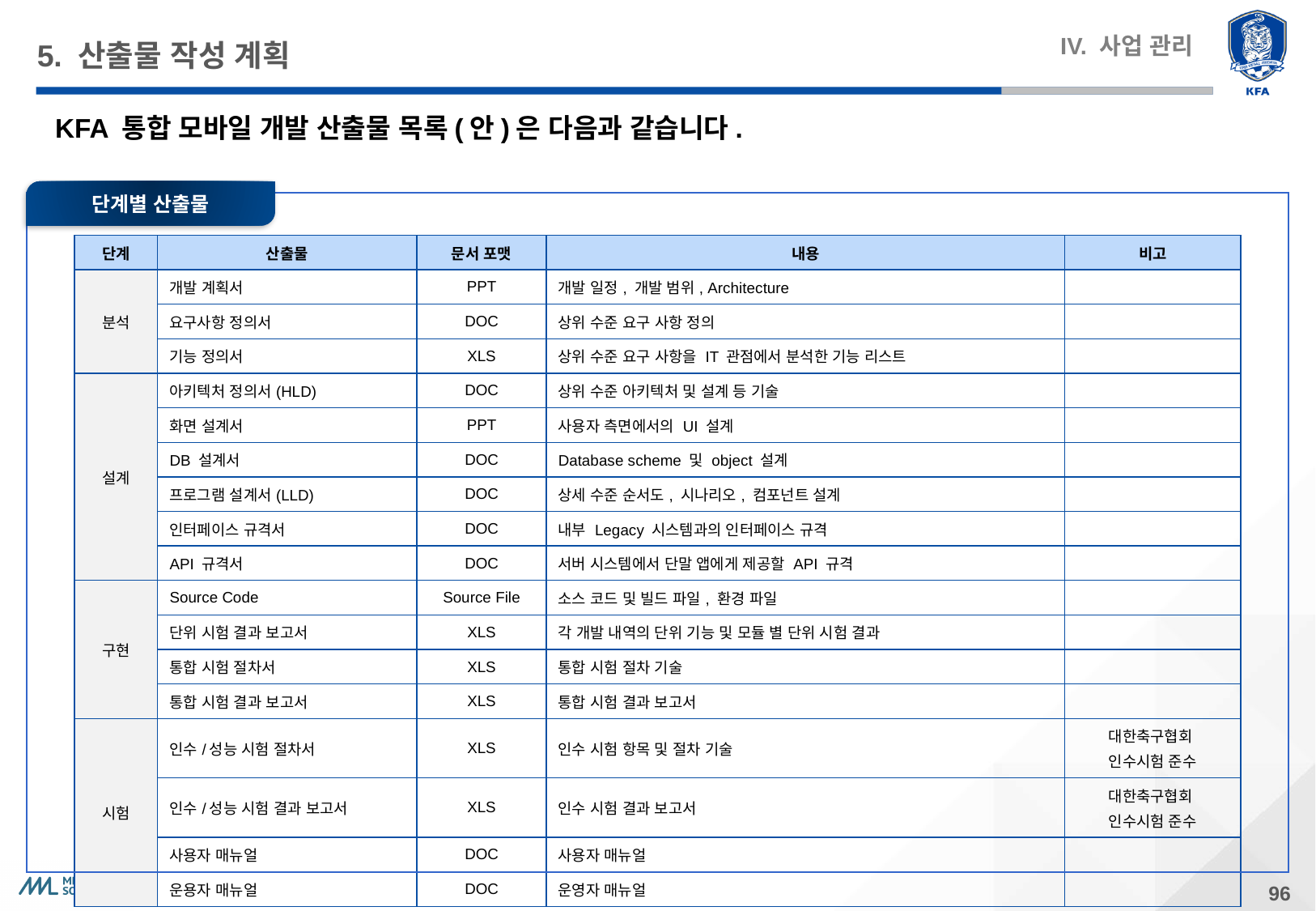

# 5. 산출물 작성 계획
IV. 사업 관리
KFA 통합 모바일 개발 산출물 목록(안)은 다음과 같습니다.
단계별 산출물

| 단계 | 산출물 | 문서 포맷 | 내용 | 비고 |
| --- | --- | --- | --- | --- |
| 분석 | 개발 계획서 | PPT | 개발 일정, 개발 범위, Architecture |  |
|  | 요구사항 정의서 | DOC | 상위 수준 요구 사항 정의 |  |
|  | 기능 정의서 | XLS | 상위 수준 요구 사항을 IT 관점에서 분석한 기능 리스트 |  |
| 설계 | 아키텍처 정의서(HLD) | DOC | 상위 수준 아키텍처 및 설계 등 기술 |  |
|  | 화면 설계서 | PPT | 사용자 측면에서의 UI 설계 |  |
|  | DB 설계서 | DOC | Database scheme 및 object 설계 |  |
|  | 프로그램 설계서(LLD) | DOC | 상세 수준 순서도, 시나리오, 컴포넌트 설계 |  |
|  | 인터페이스 규격서 | DOC | 내부 Legacy 시스템과의 인터페이스 규격 |  |
|  | API 규격서 | DOC | 서버 시스템에서 단말 앱에게 제공할 API 규격 |  |
| 구현 | Source Code | Source File | 소스 코드 및 빌드 파일, 환경 파일 |  |
|  | 단위 시험 결과 보고서 | XLS | 각 개발 내역의 단위 기능 및 모듈 별 단위 시험 결과 |  |
|  | 통합 시험 절차서 | XLS | 통합 시험 절차 기술 |  |
|  | 통합 시험 결과 보고서 | XLS | 통합 시험 결과 보고서 |  |
| 시험 | 인수/성능 시험 절차서 | XLS | 인수 시험 항목 및 절차 기술 | 대한축구협회 인수시험 준수 |
|  | 인수/성능 시험 결과 보고서 | XLS | 인수 시험 결과 보고서 | 대한축구협회 인수시험 준수 |
|  | 사용자 매뉴얼 | DOC | 사용자 매뉴얼 |  |
|  | 운용자 매뉴얼 | DOC | 운영자 매뉴얼 |  |